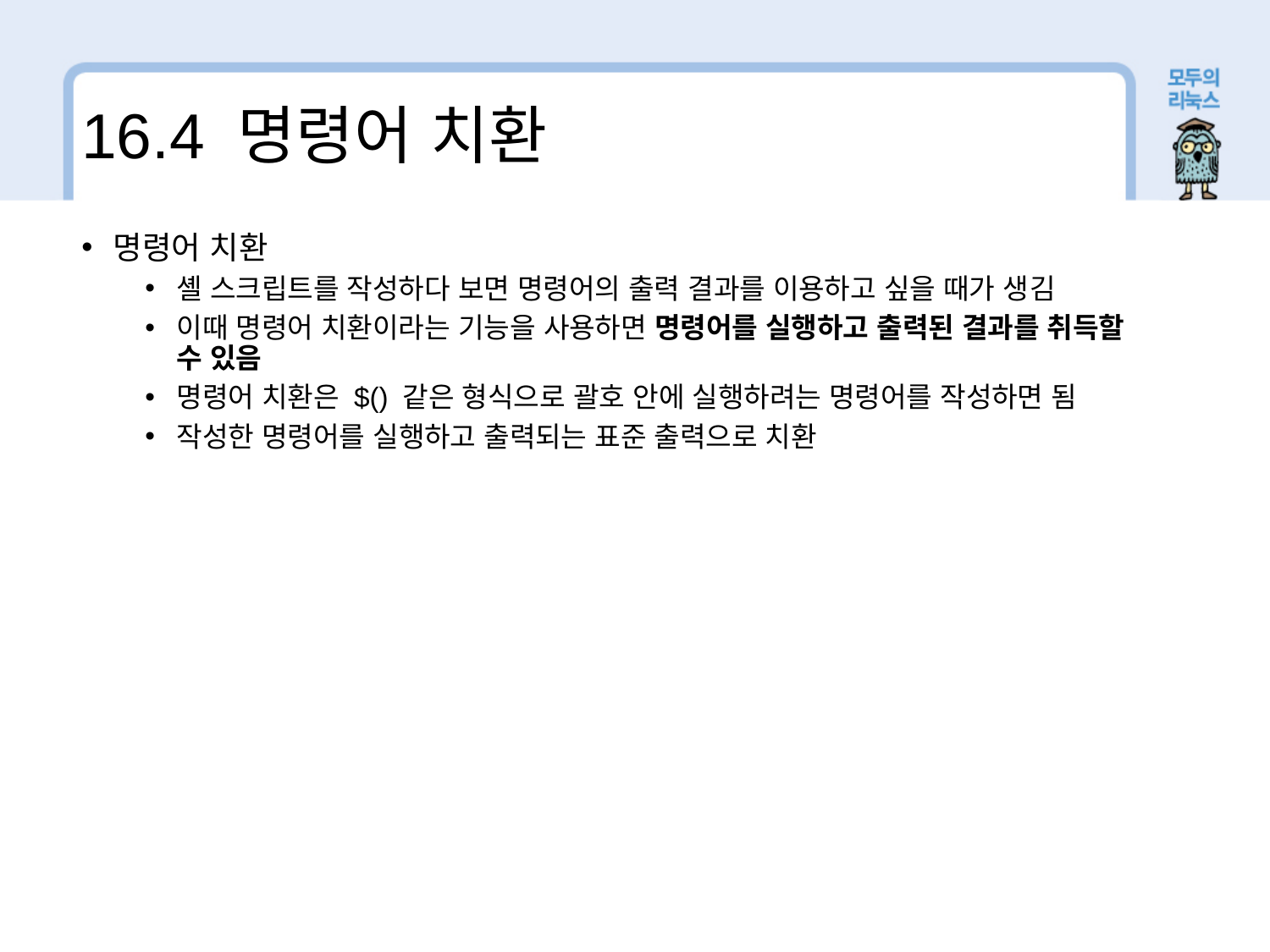

16.4 명령어 치환
명령어 치환
셸 스크립트를 작성하다 보면 명령어의 출력 결과를 이용하고 싶을 때가 생김
이때 명령어 치환이라는 기능을 사용하면 명령어를 실행하고 출력된 결과를 취득할 수 있음
명령어 치환은 $() 같은 형식으로 괄호 안에 실행하려는 명령어를 작성하면 됨
작성한 명령어를 실행하고 출력되는 표준 출력으로 치환